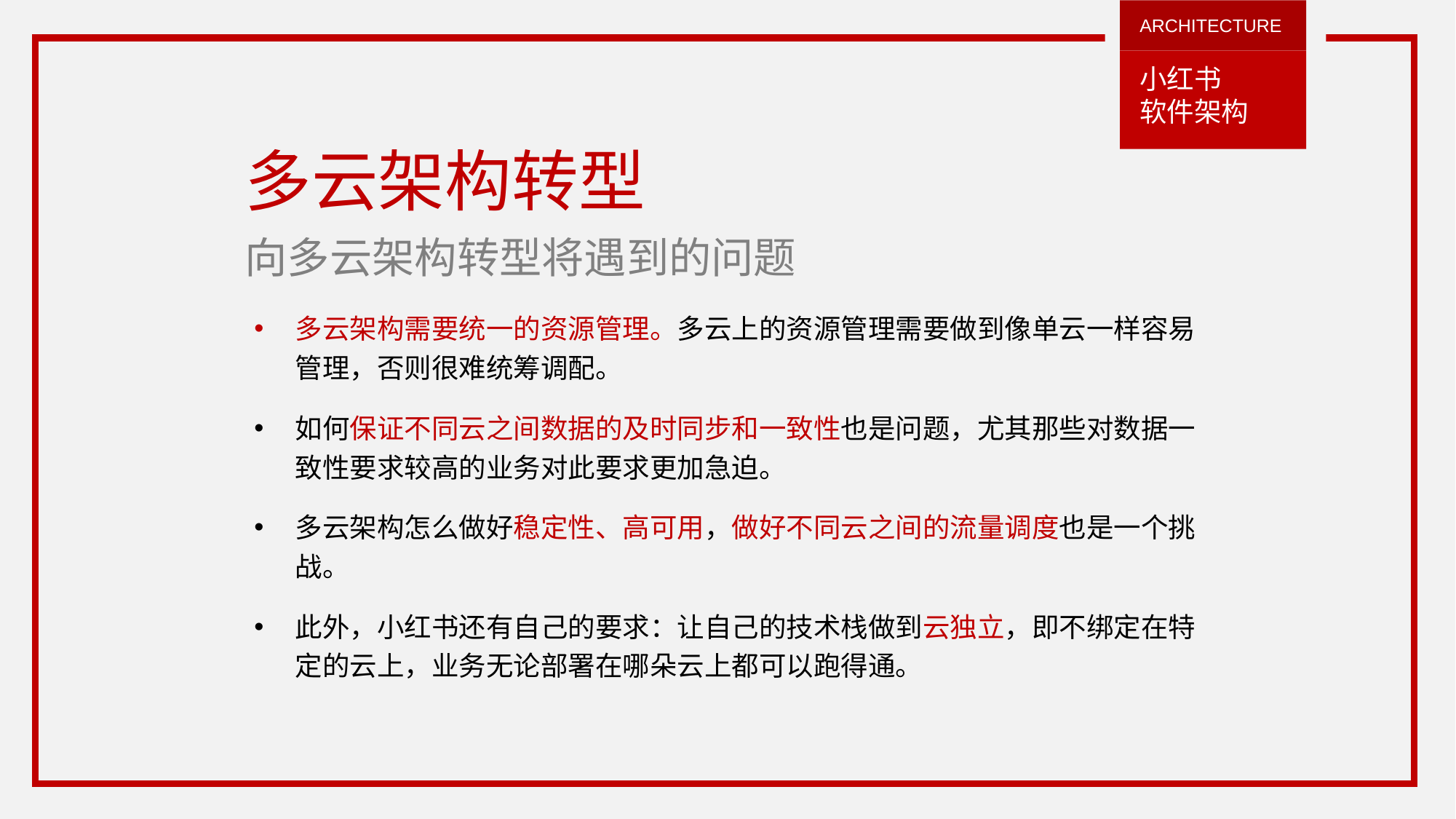

ARCHITECTURE
小红书
软件架构
多云架构转型
向多云架构转型将遇到的问题
多云架构需要统一的资源管理。多云上的资源管理需要做到像单云一样容易管理，否则很难统筹调配。
如何保证不同云之间数据的及时同步和一致性也是问题，尤其那些对数据一致性要求较高的业务对此要求更加急迫。
多云架构怎么做好稳定性、高可用，做好不同云之间的流量调度也是一个挑战。
此外，小红书还有自己的要求：让自己的技术栈做到云独立，即不绑定在特定的云上，业务无论部署在哪朵云上都可以跑得通。